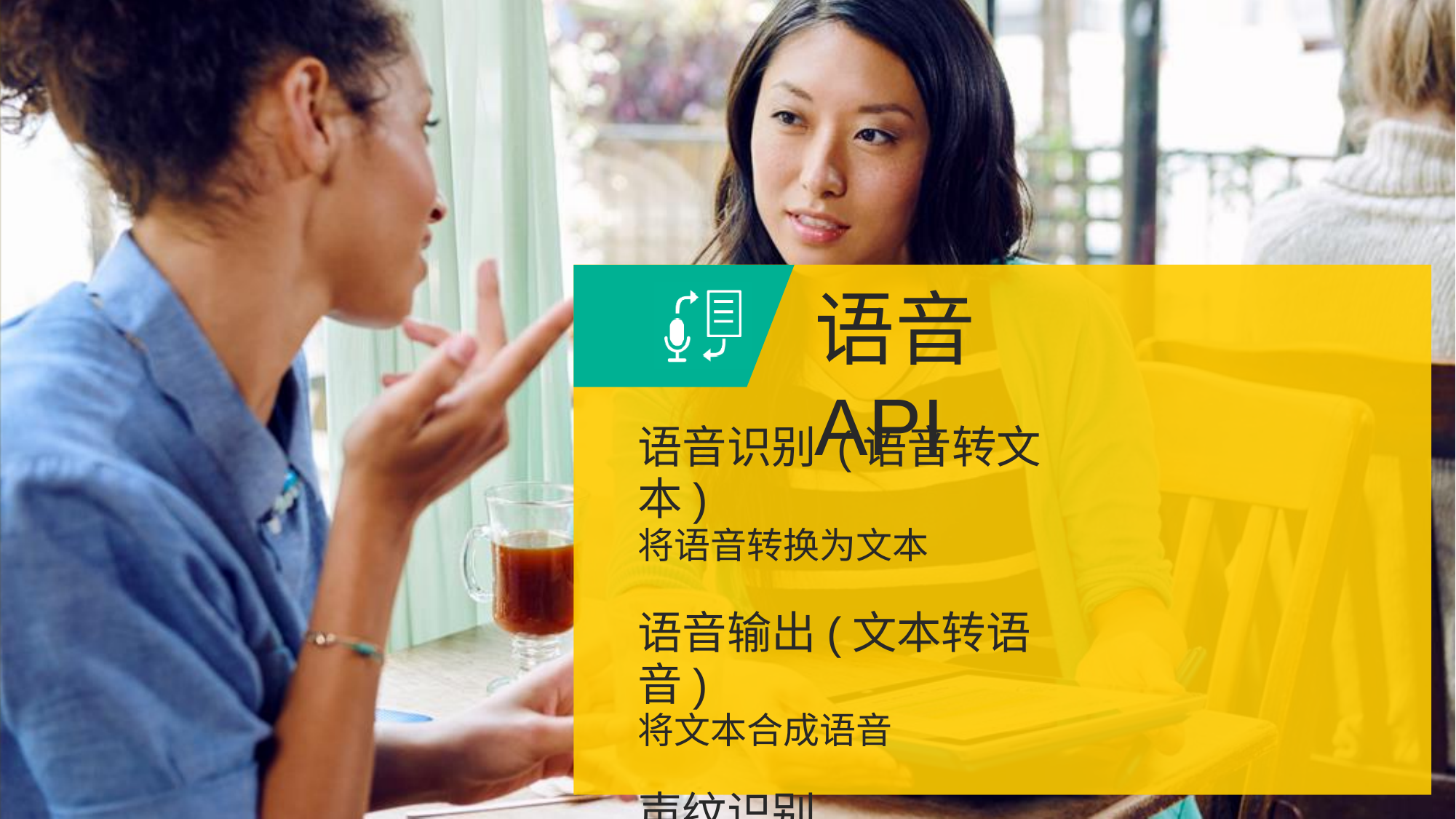

# 语音API

语音识别 (语音转文本)
将语音转换为文本
语音输出(文本转语音)
将文本合成语音
声纹识别